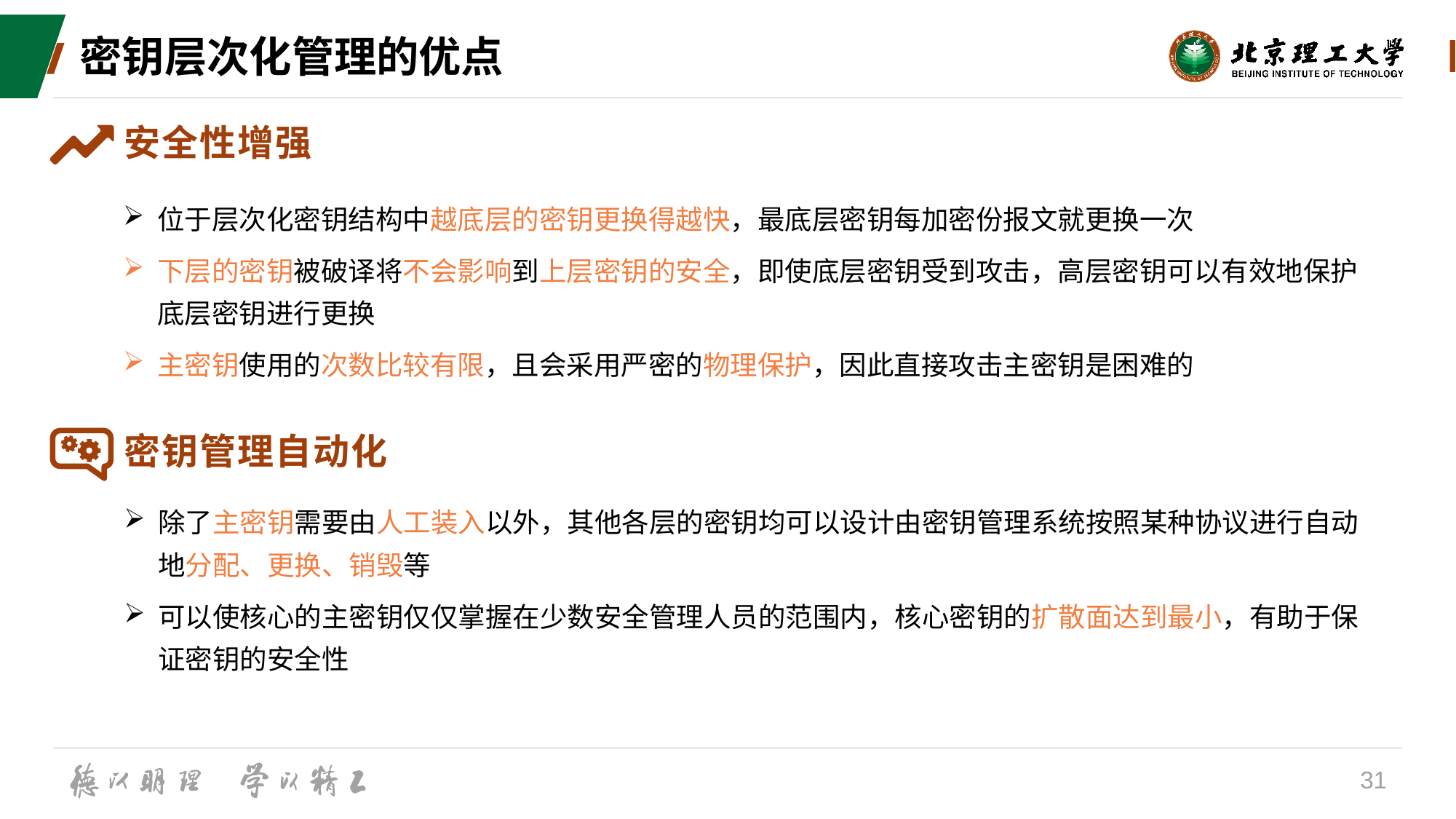

# 密钥层次化管理的优点
安全性增强

位于层次化密钥结构中越底层的密钥更换得越快，最底层密钥每加密份报文就更换一次
下层的密钥被破译将不会影响到上层密钥的安全，即使底层密钥受到攻击，高层密钥可以有效地保护底层密钥进行更换
主密钥使用的次数比较有限，且会采用严密的物理保护，因此直接攻击主密钥是困难的
密钥管理自动化

除了主密钥需要由人工装入以外，其他各层的密钥均可以设计由密钥管理系统按照某种协议进行自动地分配、更换、销毁等
可以使核心的主密钥仅仅掌握在少数安全管理人员的范围内，核心密钥的扩散面达到最小，有助于保证密钥的安全性